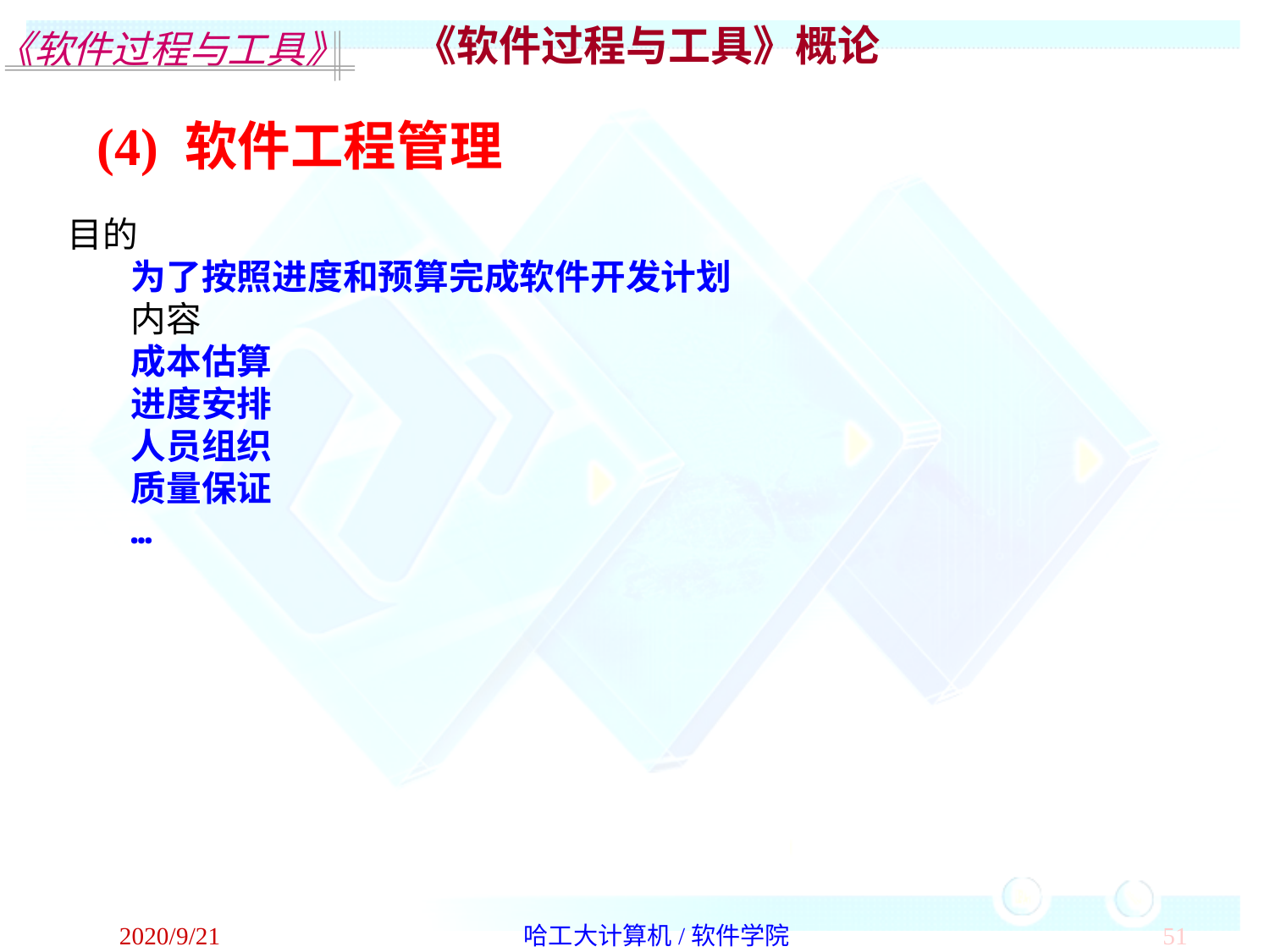

《软件过程与工具》概论
(4) 软件工程管理
目的
为了按照进度和预算完成软件开发计划
内容
成本估算
进度安排
人员组织
质量保证
…